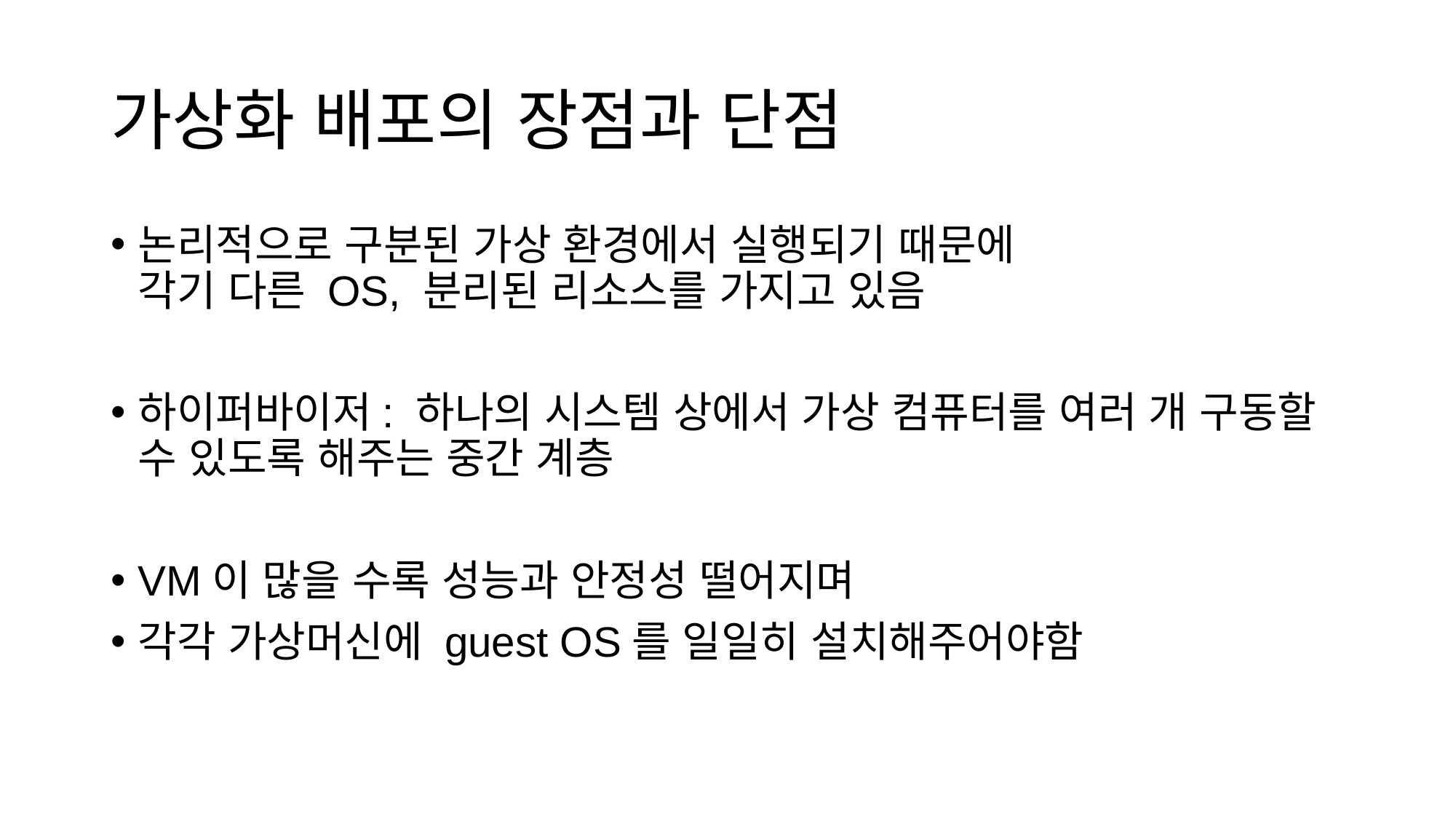

# 가상화 배포의 장점과 단점
논리적으로 구분된 가상 환경에서 실행되기 때문에
각기 다른 OS, 분리된 리소스를 가지고 있음

하이퍼바이저: 하나의 시스템 상에서 가상 컴퓨터를 여러 개 구동할 수 있도록 해주는 중간 계층

VM이 많을 수록 성능과 안정성 떨어지며
각각 가상머신에 guest OS를 일일히 설치해주어야함